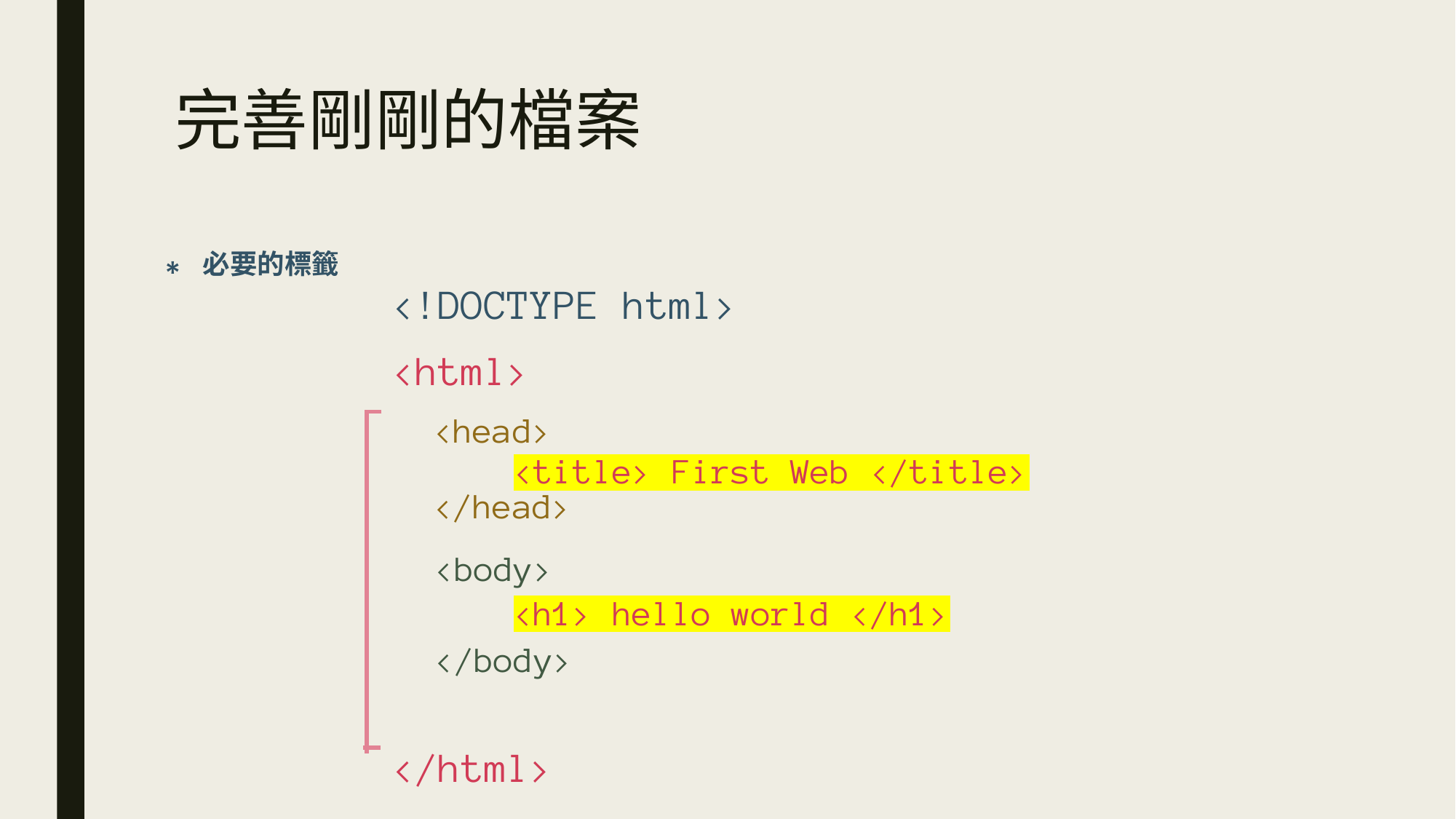

# 完善剛剛的檔案
* 必要的標籤
<!DOCTYPE html>
<html>

</html>

<head>

</head>
<title> First Web </title>
<body>

</body>
<h1> hello world </h1>